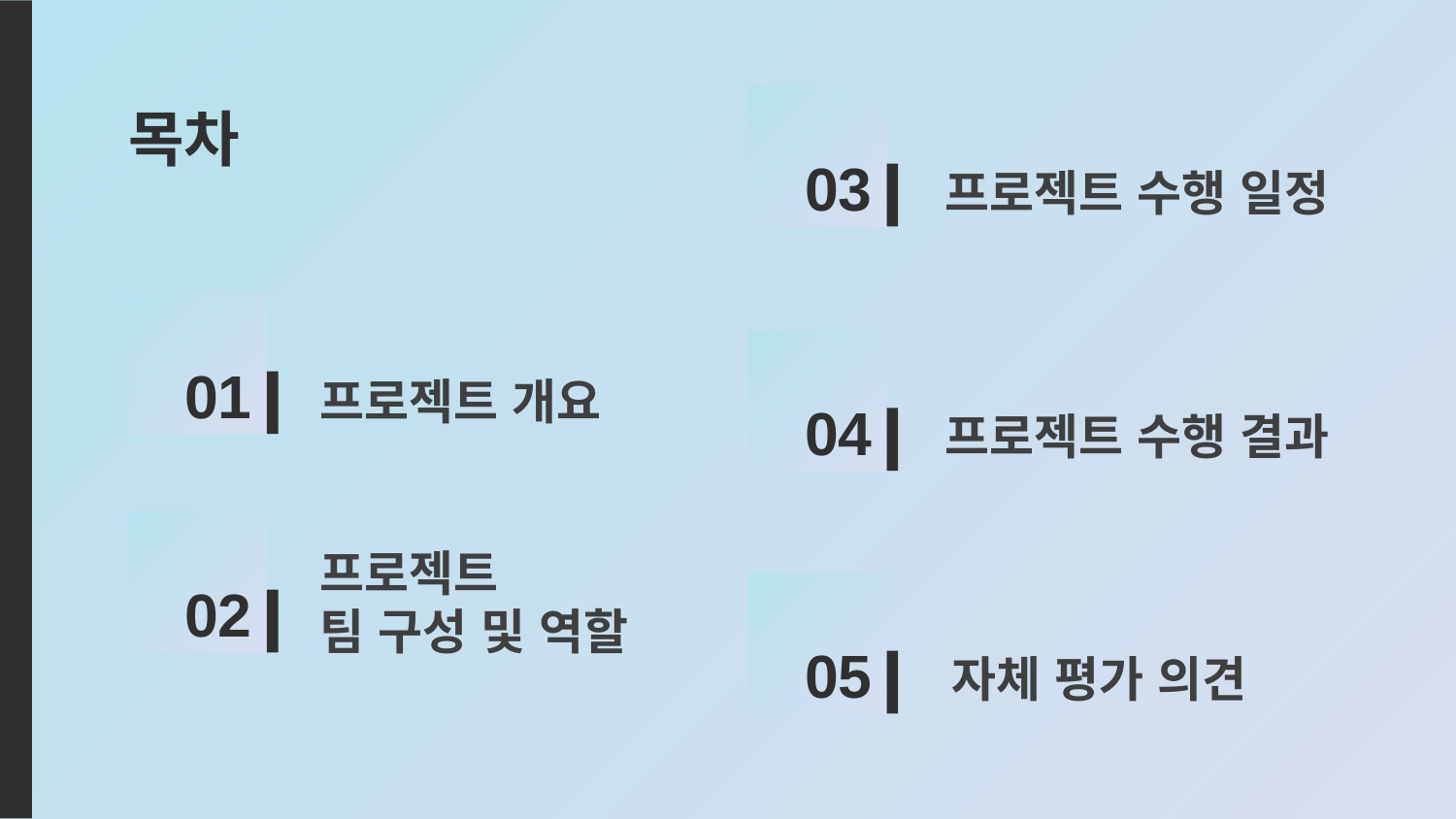

# 목차

03
프로젝트 수행 일정

01
프로젝트 개요
04
프로젝트 수행 결과

프로젝트
팀 구성 및 역할
02

05
자체 평가 의견